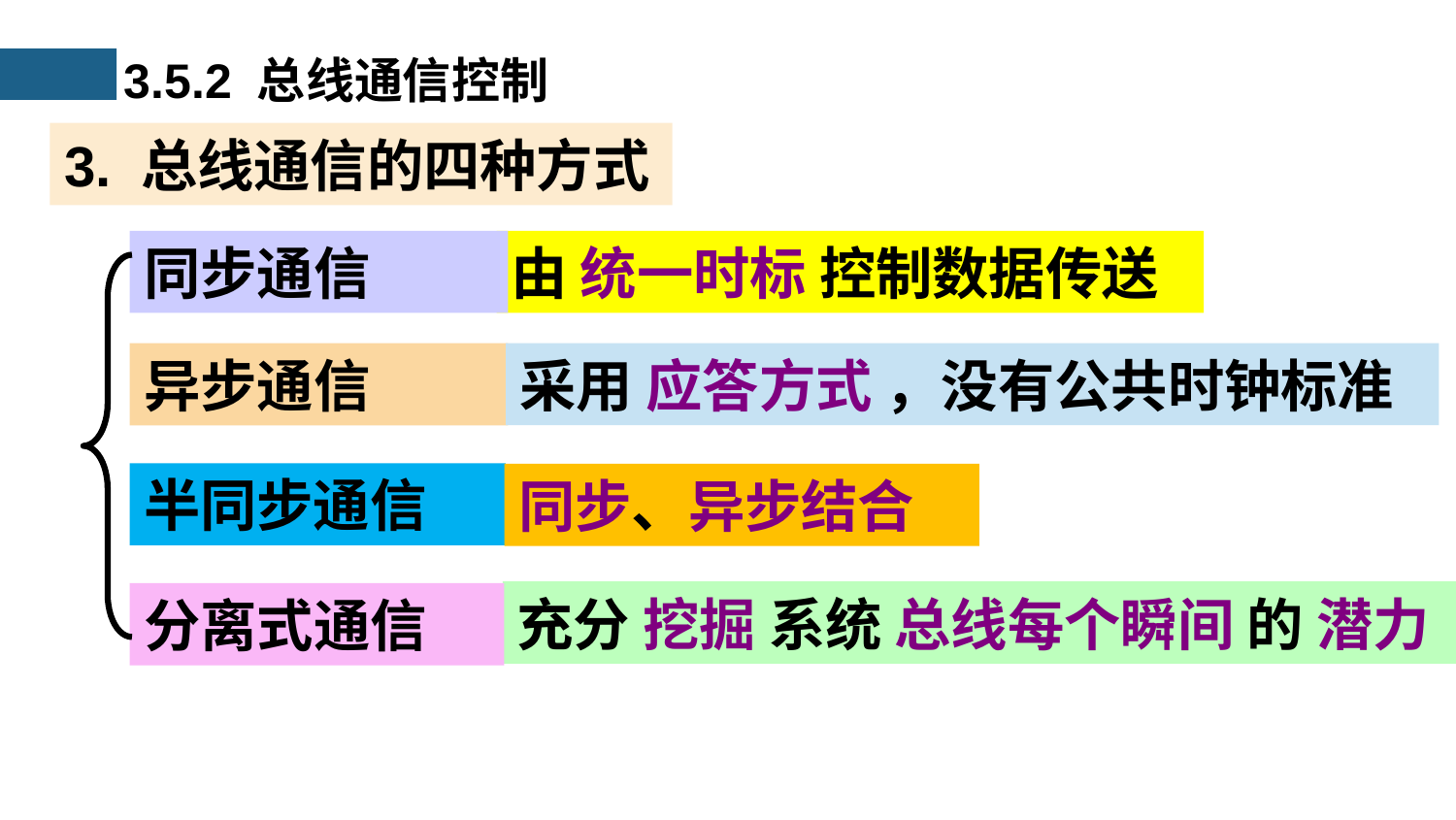

3.5.2 总线通信控制
3. 总线通信的四种方式
同步通信
异步通信
半同步通信
分离式通信
由 统一时标 控制数据传送

采用 应答方式 ，没有公共时钟标准
同步、异步结合
充分 挖掘 系统 总线每个瞬间 的 潜力